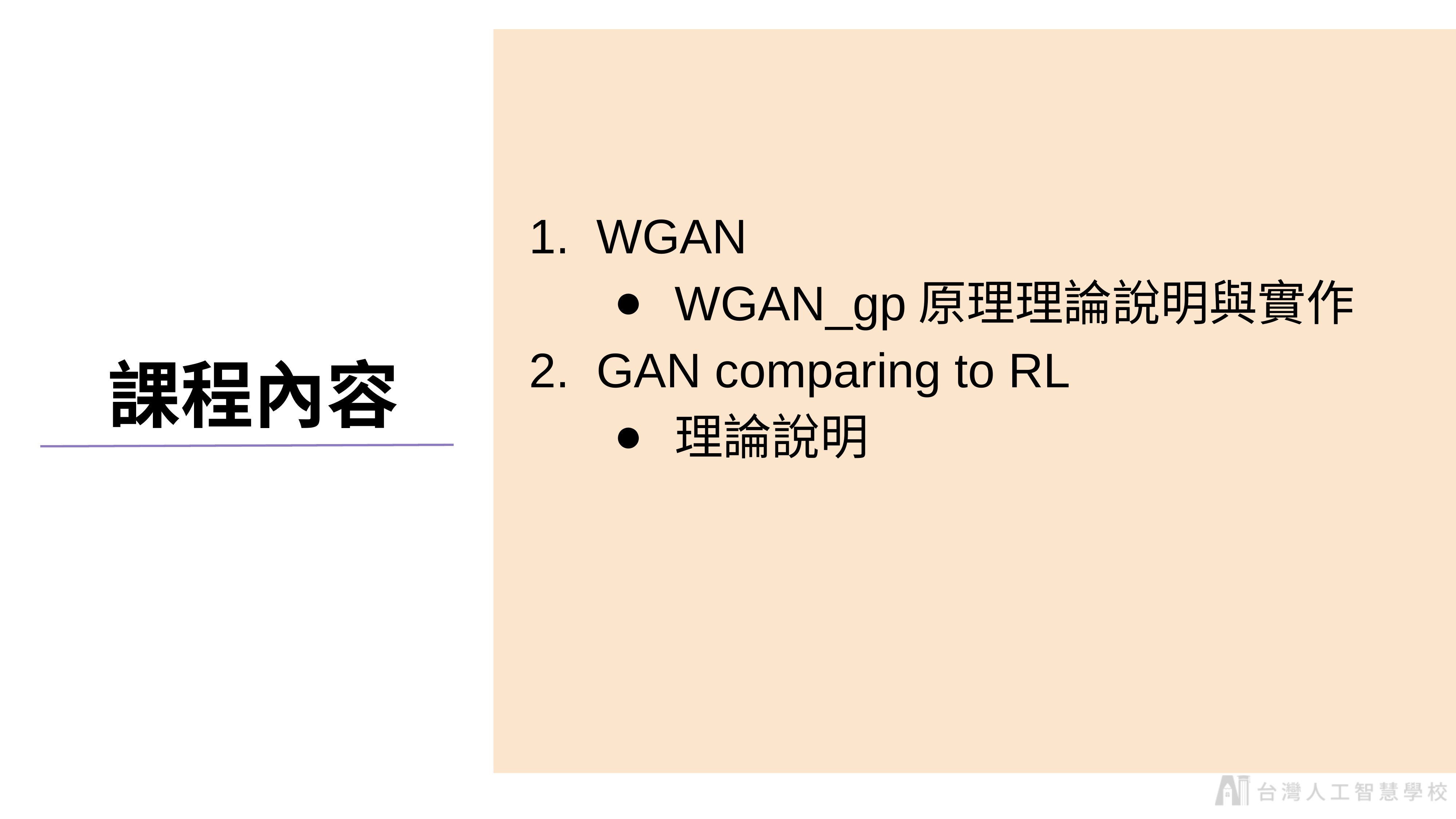

1.  WGAN
WGAN_gp原理理論說明與實作
2.  GAN comparing to RL
理論說明

課程內容